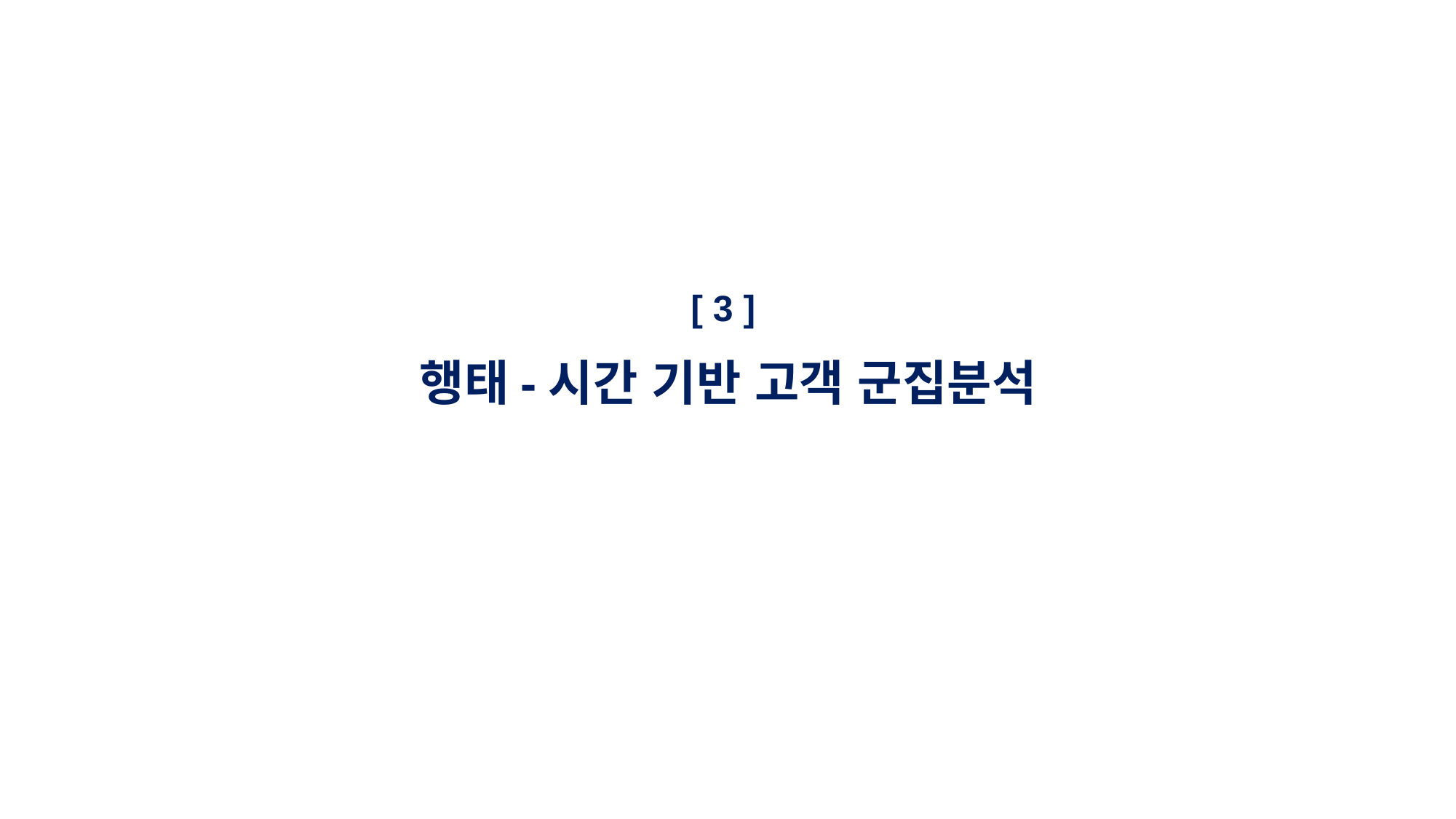

[ 3 ]

행태-시간 기반 고객 군집분석